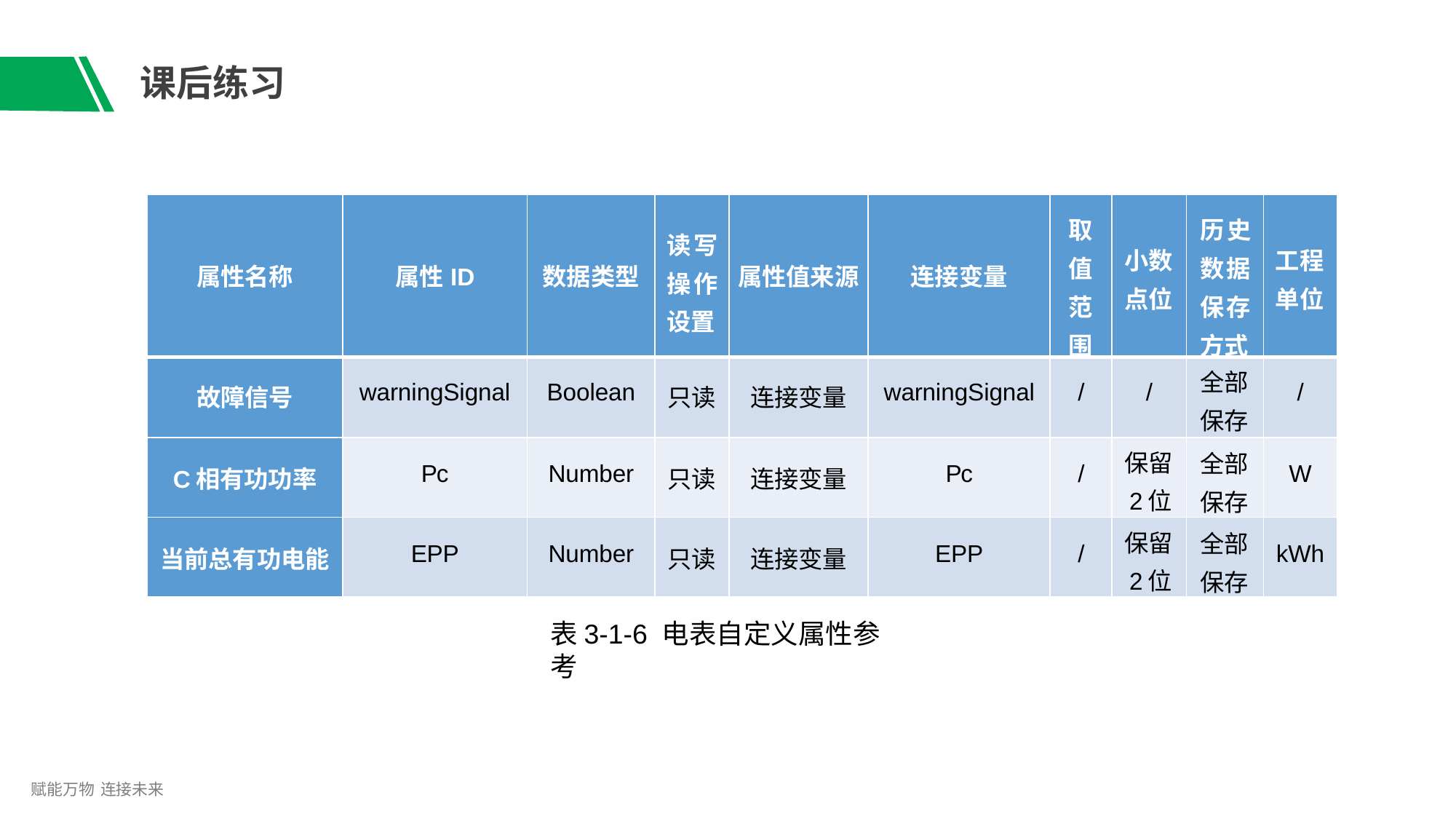

# 课后练习
| 属性名称 | 属性ID | 数据类型 | 读写 操作 设置 | 属性值来源 | 连接变量 | 取 值 范 围 | 小数 点位 | 历史 数据 保存 方式 | 工程 单位 |
| --- | --- | --- | --- | --- | --- | --- | --- | --- | --- |
| 故障信号 | warningSignal | Boolean | 只读 | 连接变量 | warningSignal | / | / | 全部 保存 | / |
| C相有功功率 | Pc | Number | 只读 | 连接变量 | Pc | / | 保留 2位 | 全部 保存 | W |
| 当前总有功电能 | EPP | Number | 只读 | 连接变量 | EPP | / | 保留 2位 | 全部 保存 | kWh |
表3-1-6 电表自定义属性参考
赋能万物 连接未来